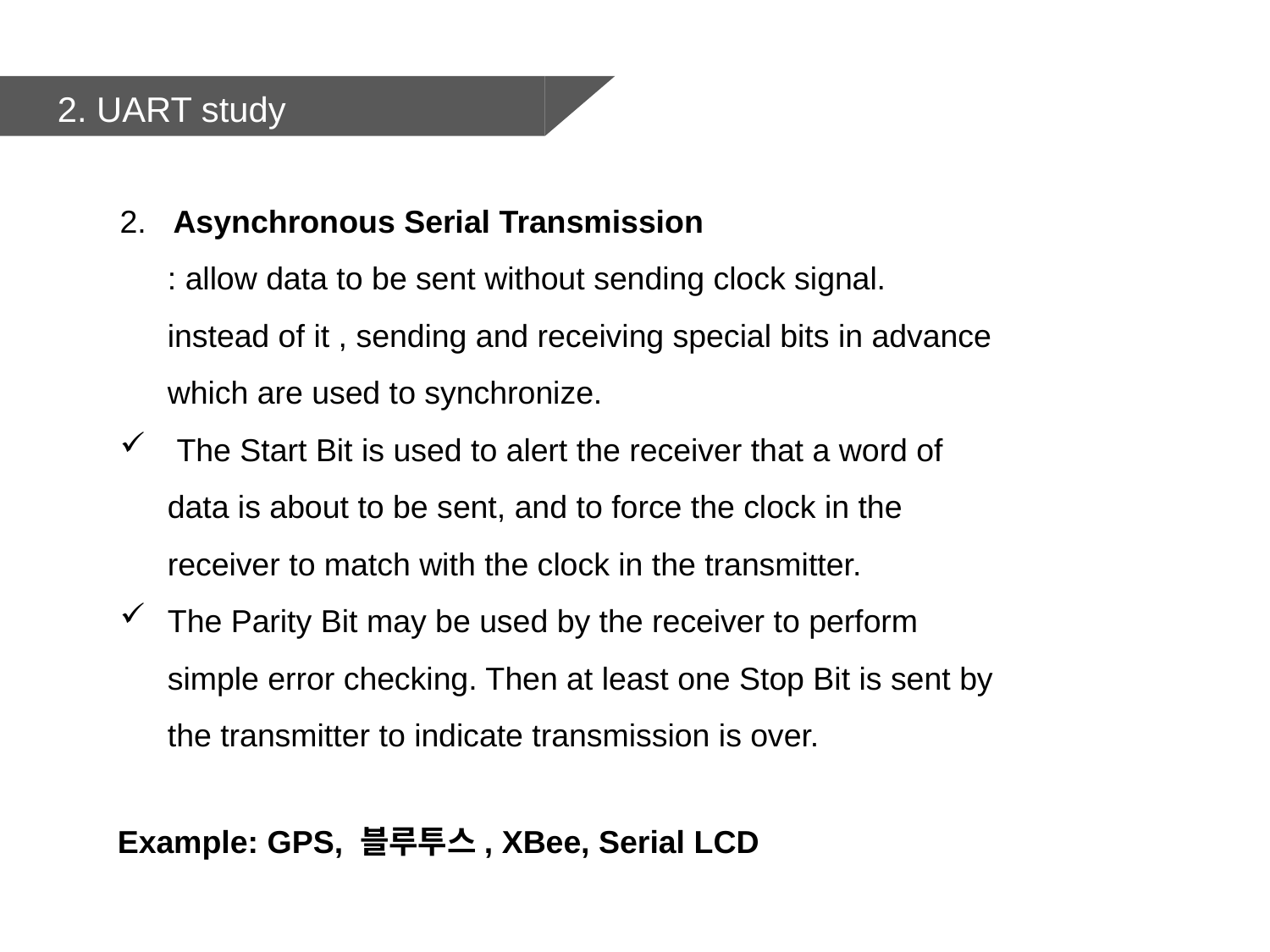

2. UART study
2.   Asynchronous Serial Transmission
	: allow data to be sent without sending clock signal.
	instead of it , sending and receiving special bits in advance which are used to synchronize.
 The Start Bit is used to alert the receiver that a word of data is about to be sent, and to force the clock in the receiver to match with the clock in the transmitter.
The Parity Bit may be used by the receiver to perform simple error checking. Then at least one Stop Bit is sent by the transmitter to indicate transmission is over.

Example: GPS, 블루투스, XBee, Serial LCD